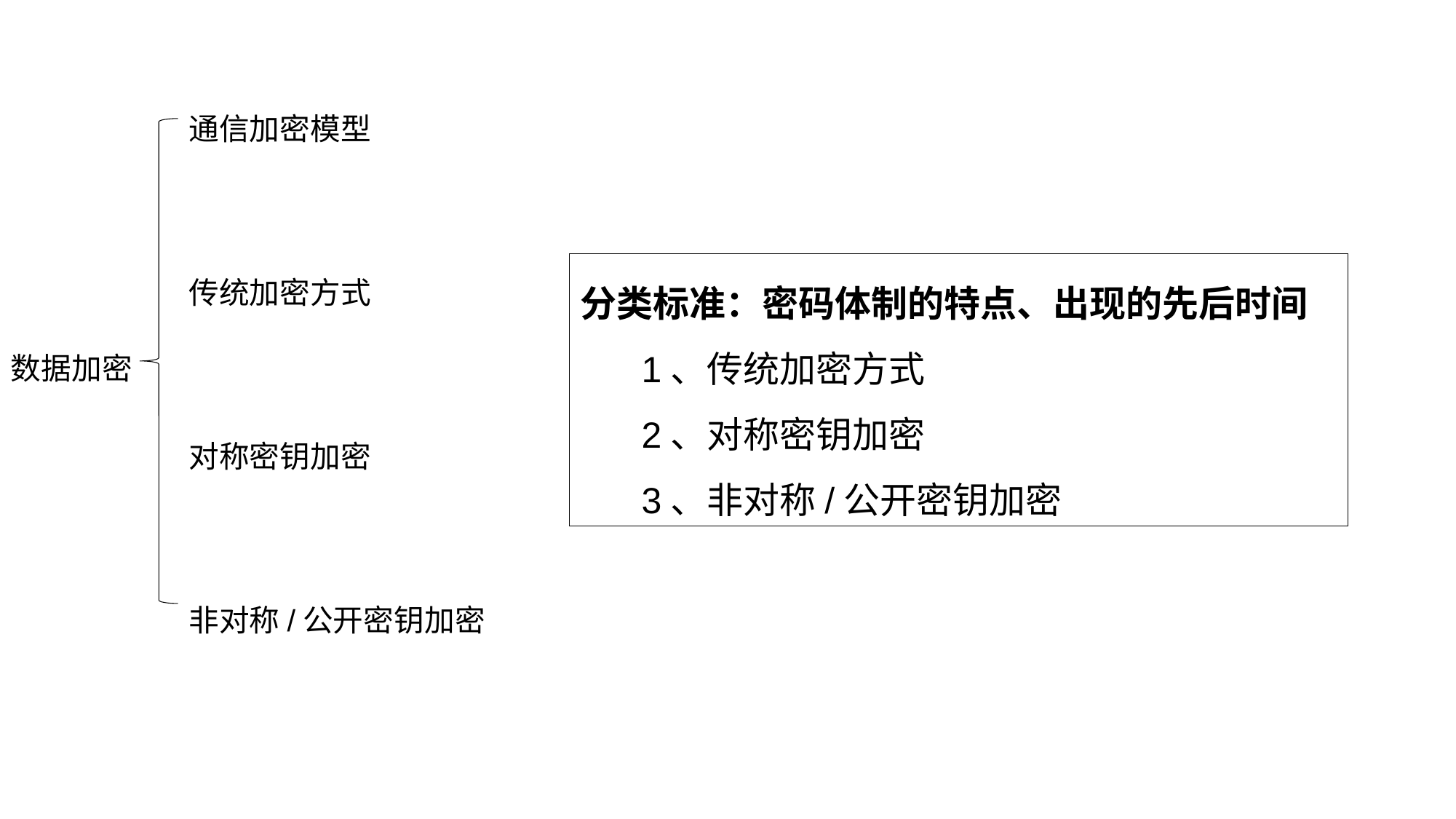

通信加密模型

传统加密方式

对称密钥加密

非对称/公开密钥加密

分类标准：密码体制的特点、出现的先后时间
      1、传统加密方式
      2、对称密钥加密
      3、非对称/公开密钥加密
数据加密